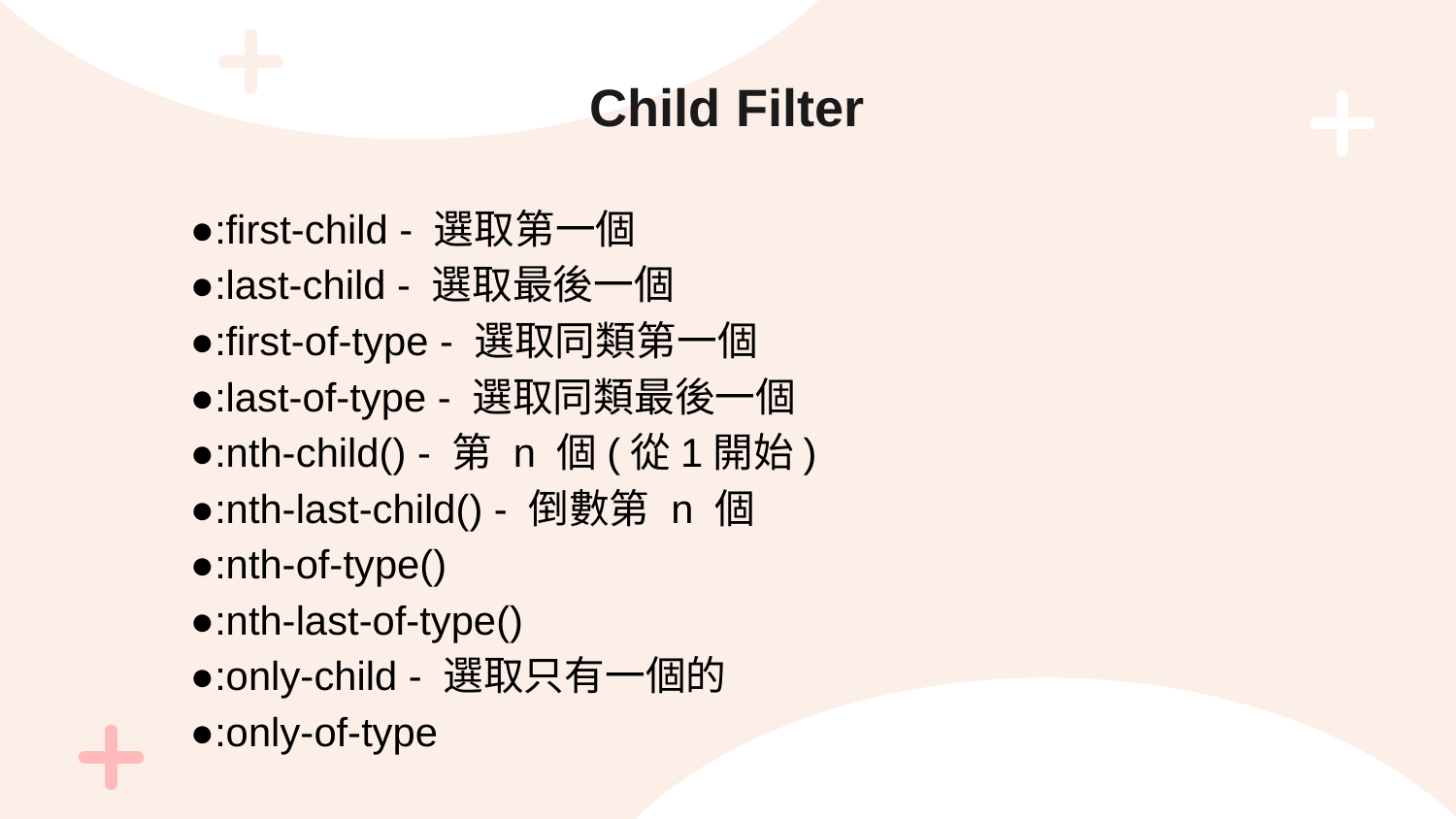

# Child Filter
●:first-child - 選取第一個
●:last-child - 選取最後一個
●:first-of-type - 選取同類第一個
●:last-of-type - 選取同類最後一個
●:nth-child() - 第 n 個(從1開始)
●:nth-last-child() - 倒數第 n 個
●:nth-of-type()
●:nth-last-of-type()
●:only-child - 選取只有一個的
●:only-of-type